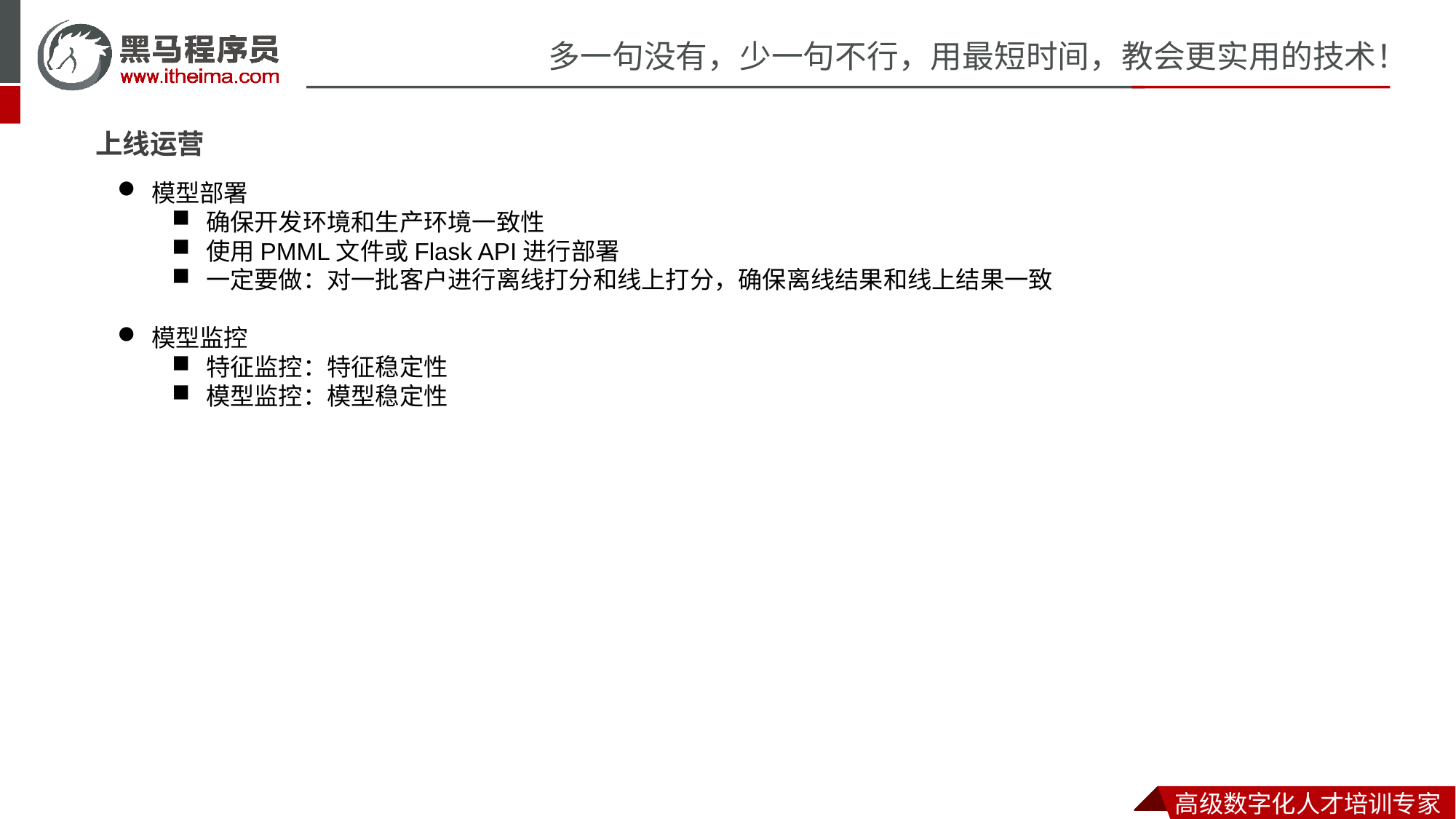

上线运营

模型部署
确保开发环境和生产环境一致性
使用PMML文件或Flask API进行部署
一定要做：对一批客户进行离线打分和线上打分，确保离线结果和线上结果一致

模型监控
特征监控：特征稳定性
模型监控：模型稳定性